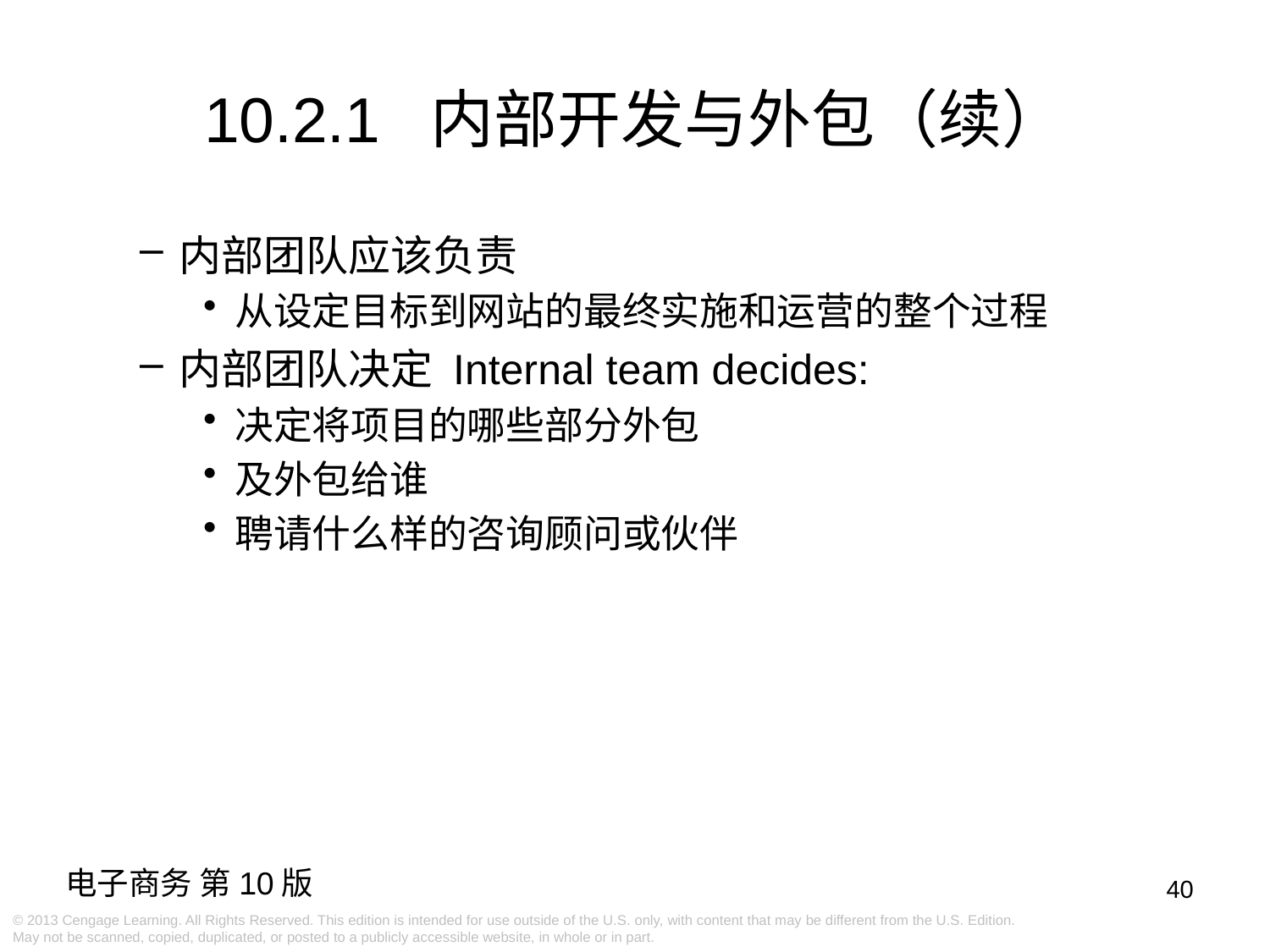

10.2.1  内部开发与外包（续）
内部团队应该负责
从设定目标到网站的最终实施和运营的整个过程
内部团队决定 Internal team decides:
决定将项目的哪些部分外包
及外包给谁
聘请什么样的咨询顾问或伙伴
40